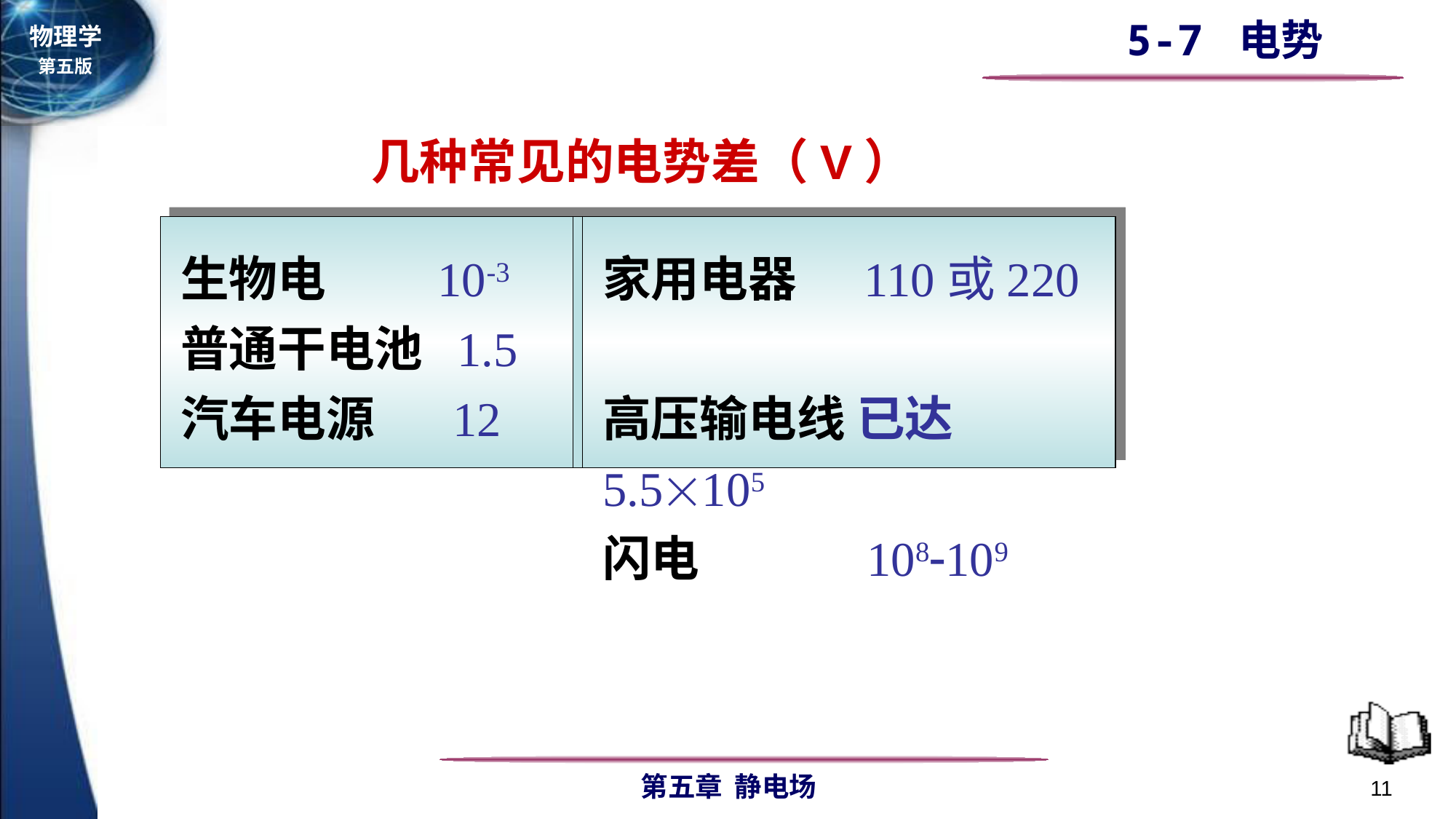

几种常见的电势差（V）

生物电         10-3
普通干电池  1.5
汽车电源      12
家用电器     110或220
高压输电线 已达5.5×105
闪电              108−109
11